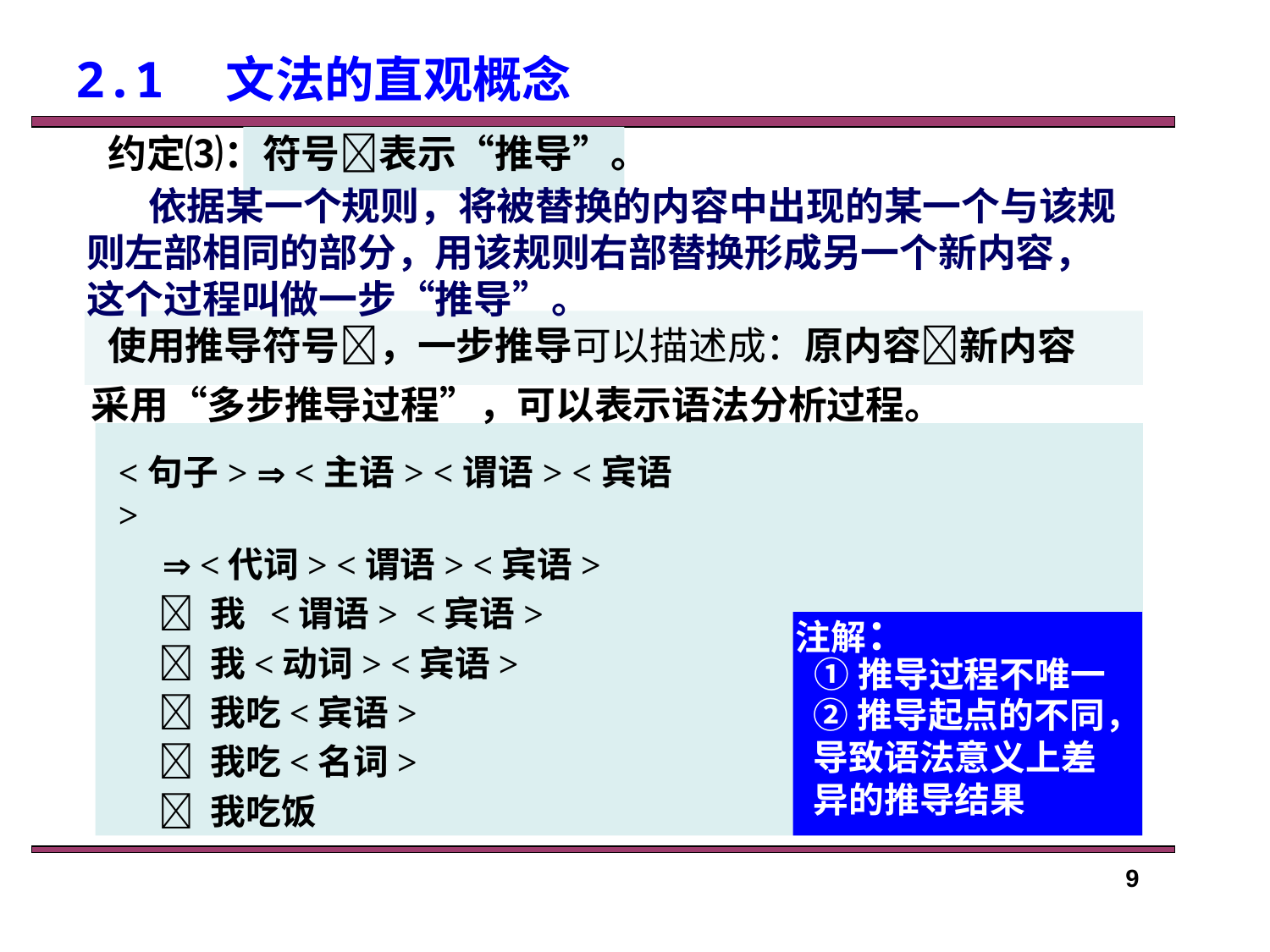

2.1　文法的直观概念
约定⑶：符号⇒表示“推导”。

依据某一个规则，将被替换的内容中出现的某一个与该规则左部相同的部分，用该规则右部替换形成另一个新内容，这个过程叫做一步“推导”。

使用推导符号⇒，一步推导可以描述成：原内容⇒新内容
采用“多步推导过程”，可以表示语法分析过程。

<句子> ⇒ <主语> <谓语> <宾语>
     ⇒ <代词> <谓语> <宾语>
     ⇒ 我  <谓语>  <宾语>
     ⇒ 我<动词> <宾语>
     ⇒ 我吃<宾语>
     ⇒ 我吃<名词>
     ⇒ 我吃饭
注解：

①推导过程不唯一
②推导起点的不同，导致语法意义上差异的推导结果
9